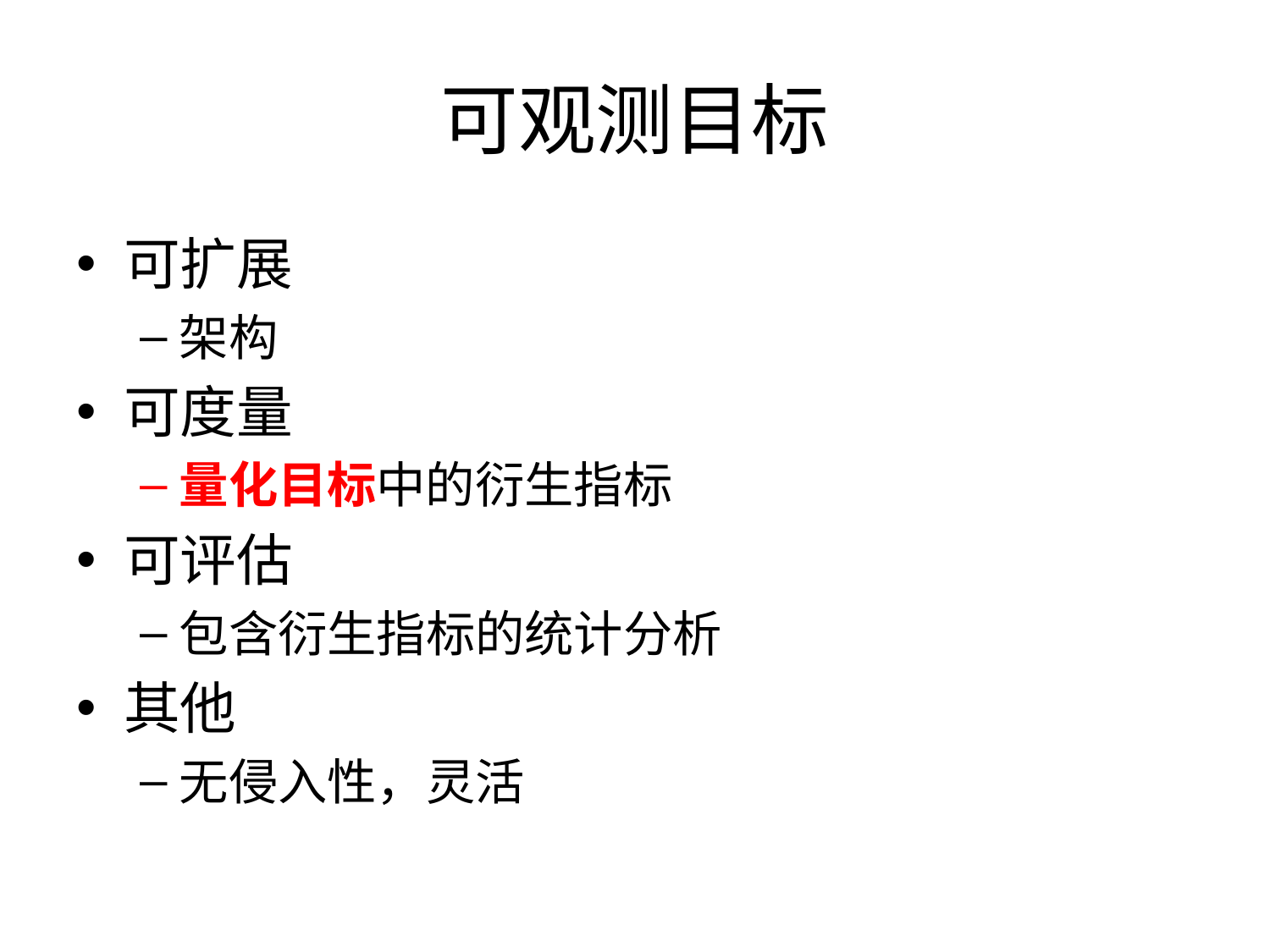

# 可观测目标
可扩展
架构
可度量
量化目标中的衍生指标
可评估
包含衍生指标的统计分析
其他
无侵入性，灵活